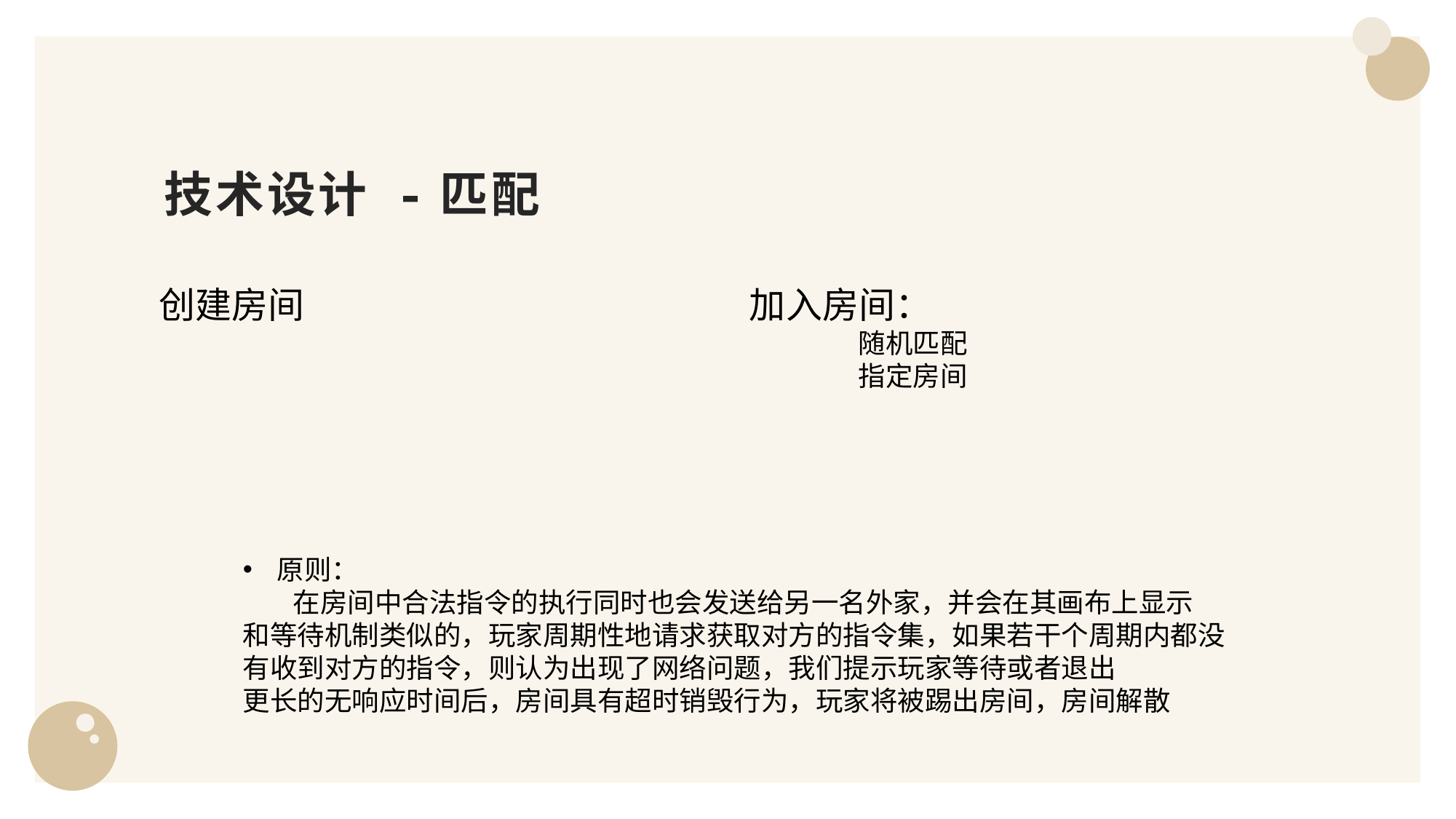

# 技术设计 -匹配
创建房间
加入房间：
	随机匹配
	指定房间

原则：
       在房间中合法指令的执行同时也会发送给另一名外家，并会在其画布上显示
和等待机制类似的，玩家周期性地请求获取对方的指令集，如果若干个周期内都没有收到对方的指令，则认为出现了网络问题，我们提示玩家等待或者退出
更长的无响应时间后，房间具有超时销毁行为，玩家将被踢出房间，房间解散